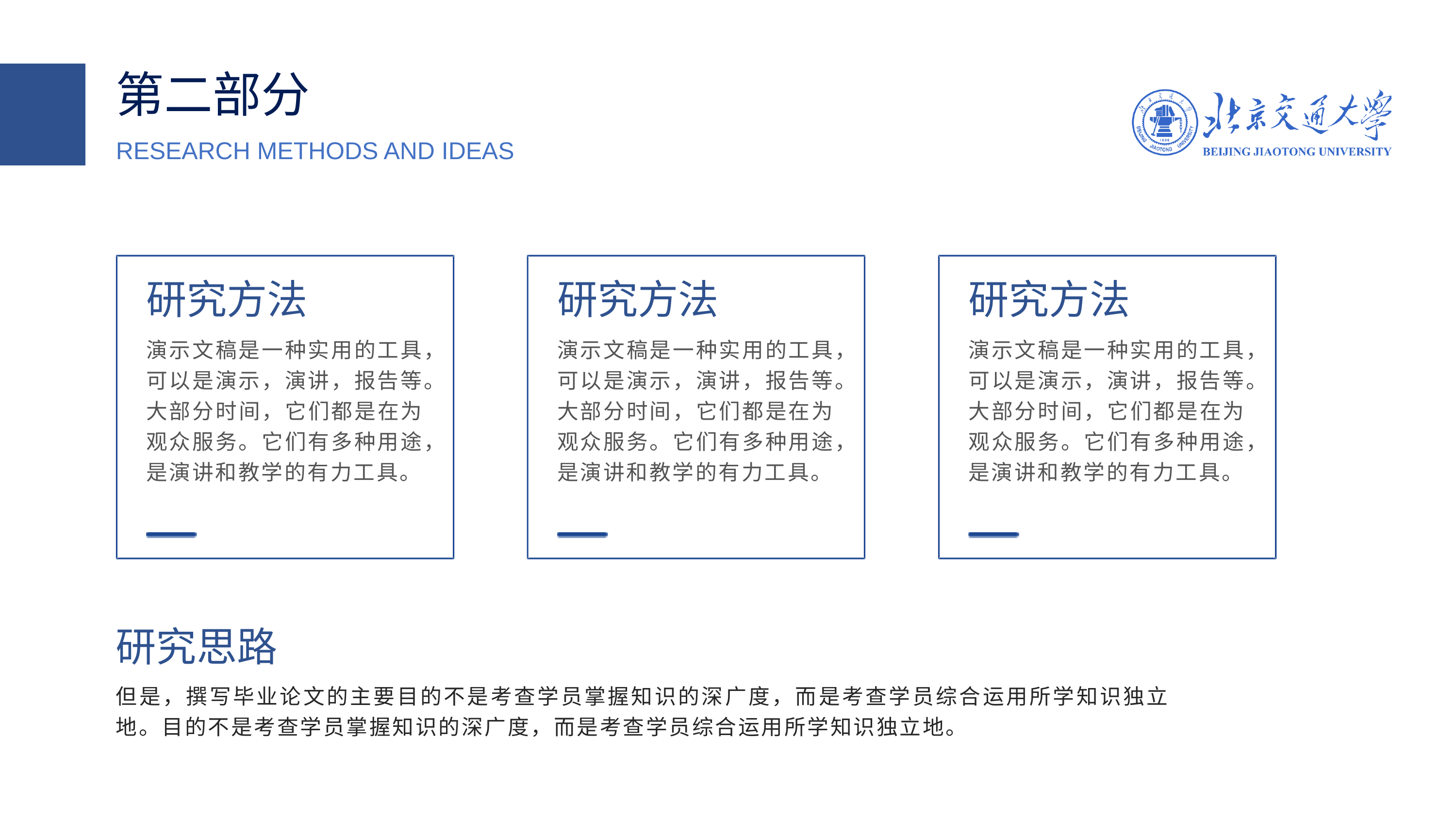

第二部分

RESEARCH METHODS AND IDEAS

研究方法
研究方法
研究方法
演示文稿是一种实用的工具，可以是演示，演讲，报告等。大部分时间，它们都是在为 观众服务。它们有多种用途，是演讲和教学的有力工具。
演示文稿是一种实用的工具，可以是演示，演讲，报告等。大部分时间，它们都是在为 观众服务。它们有多种用途，是演讲和教学的有力工具。
演示文稿是一种实用的工具，可以是演示，演讲，报告等。大部分时间，它们都是在为 观众服务。它们有多种用途，是演讲和教学的有力工具。

研究思路
但是，撰写毕业论文的主要目的不是考查学员掌握知识的深广度，而是考查学员综合运用所学知识独立地。目的不是考查学员掌握知识的深广度，而是考查学员综合运用所学知识独立地。